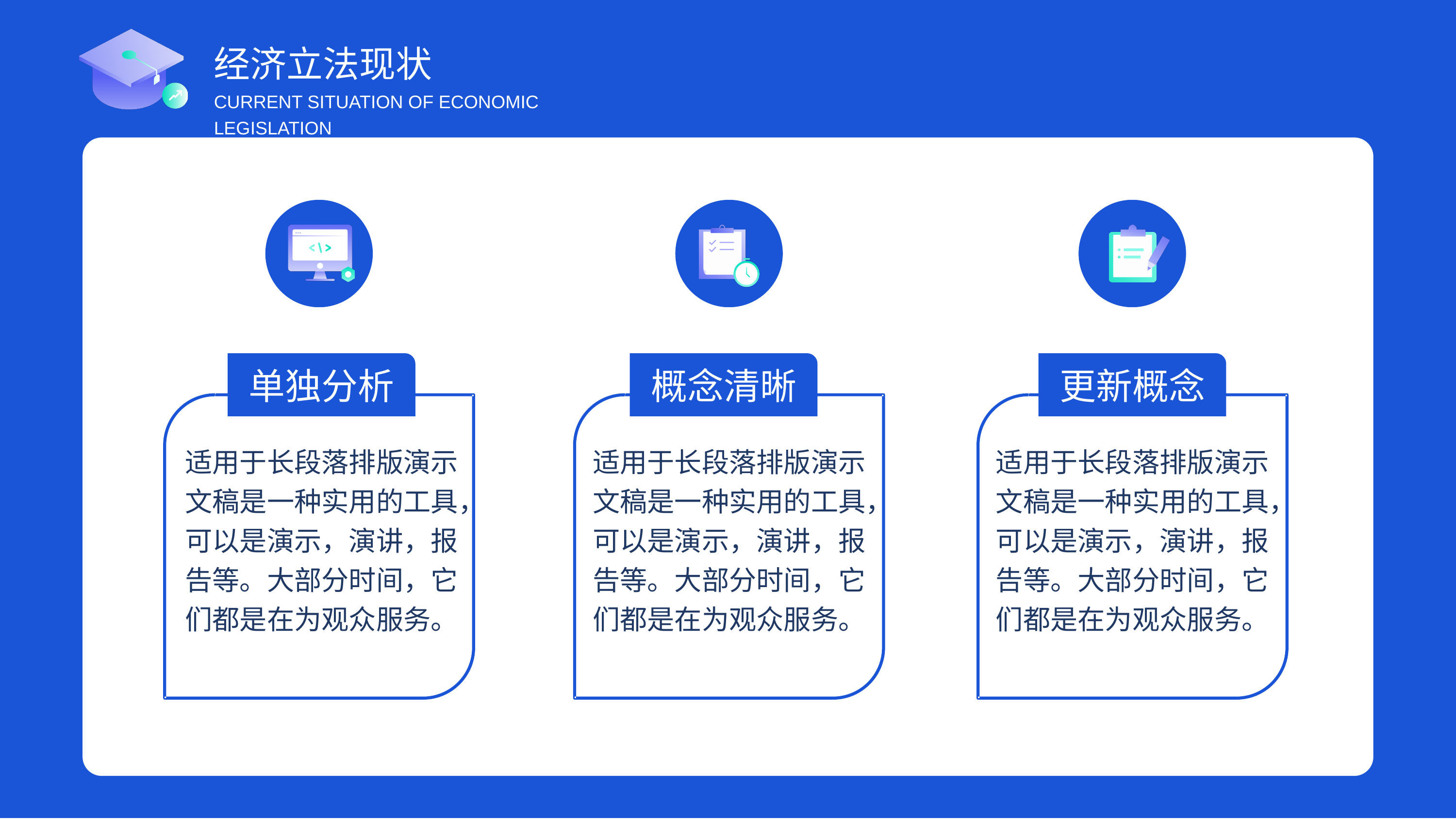

经济立法现状
CURRENT SITUATION OF ECONOMIC LEGISLATION

单独分析

概念清晰

更新概念

适用于长段落排版演示文稿是一种实用的工具，可以是演示，演讲，报告等。大部分时间，它们都是在为观众服务。
适用于长段落排版演示文稿是一种实用的工具，可以是演示，演讲，报告等。大部分时间，它们都是在为观众服务。
适用于长段落排版演示文稿是一种实用的工具，可以是演示，演讲，报告等。大部分时间，它们都是在为观众服务。